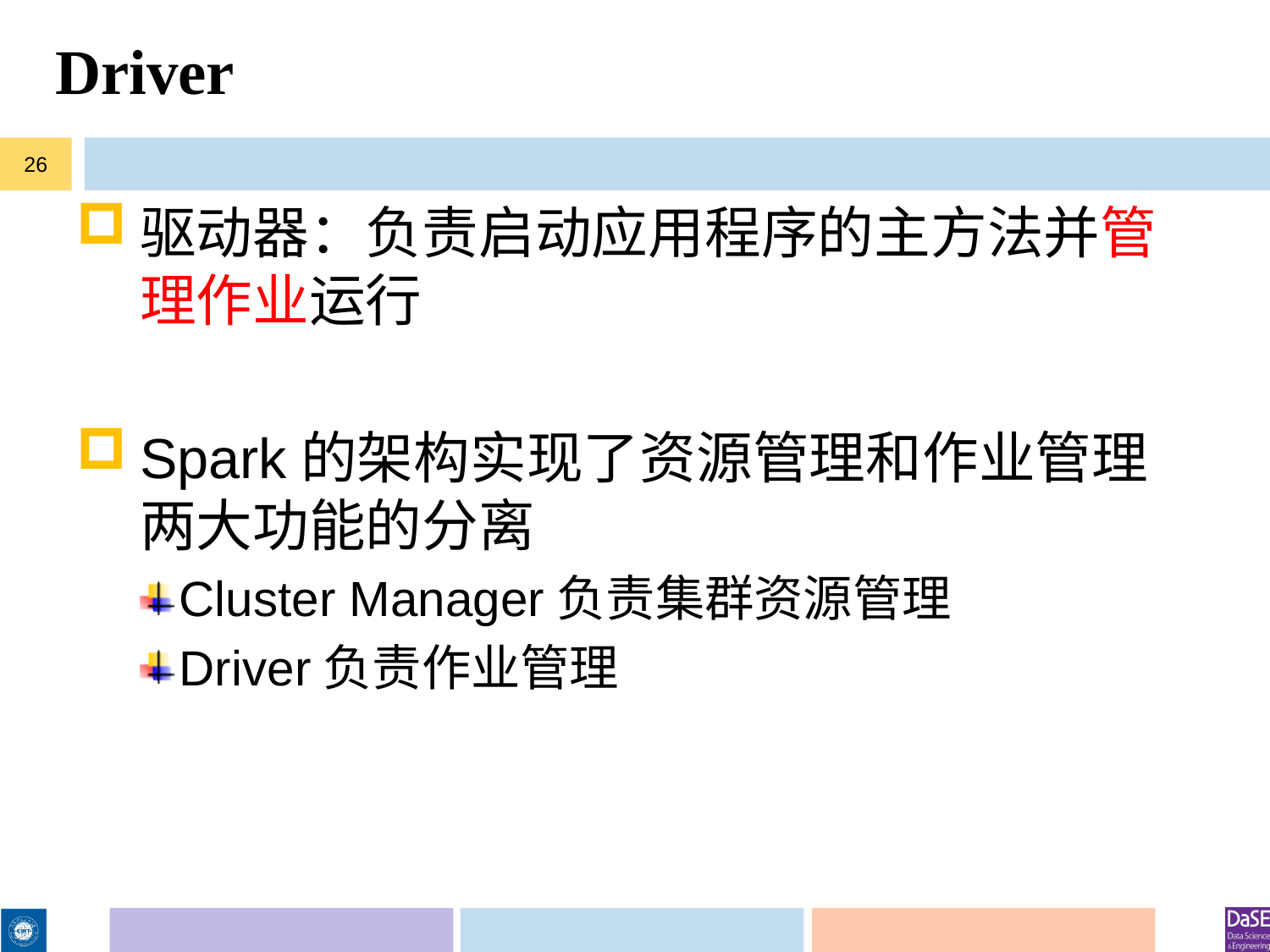

# Driver
26
驱动器：负责启动应用程序的主方法并管理作业运行

Spark的架构实现了资源管理和作业管理两大功能的分离
Cluster Manager负责集群资源管理
Driver负责作业管理